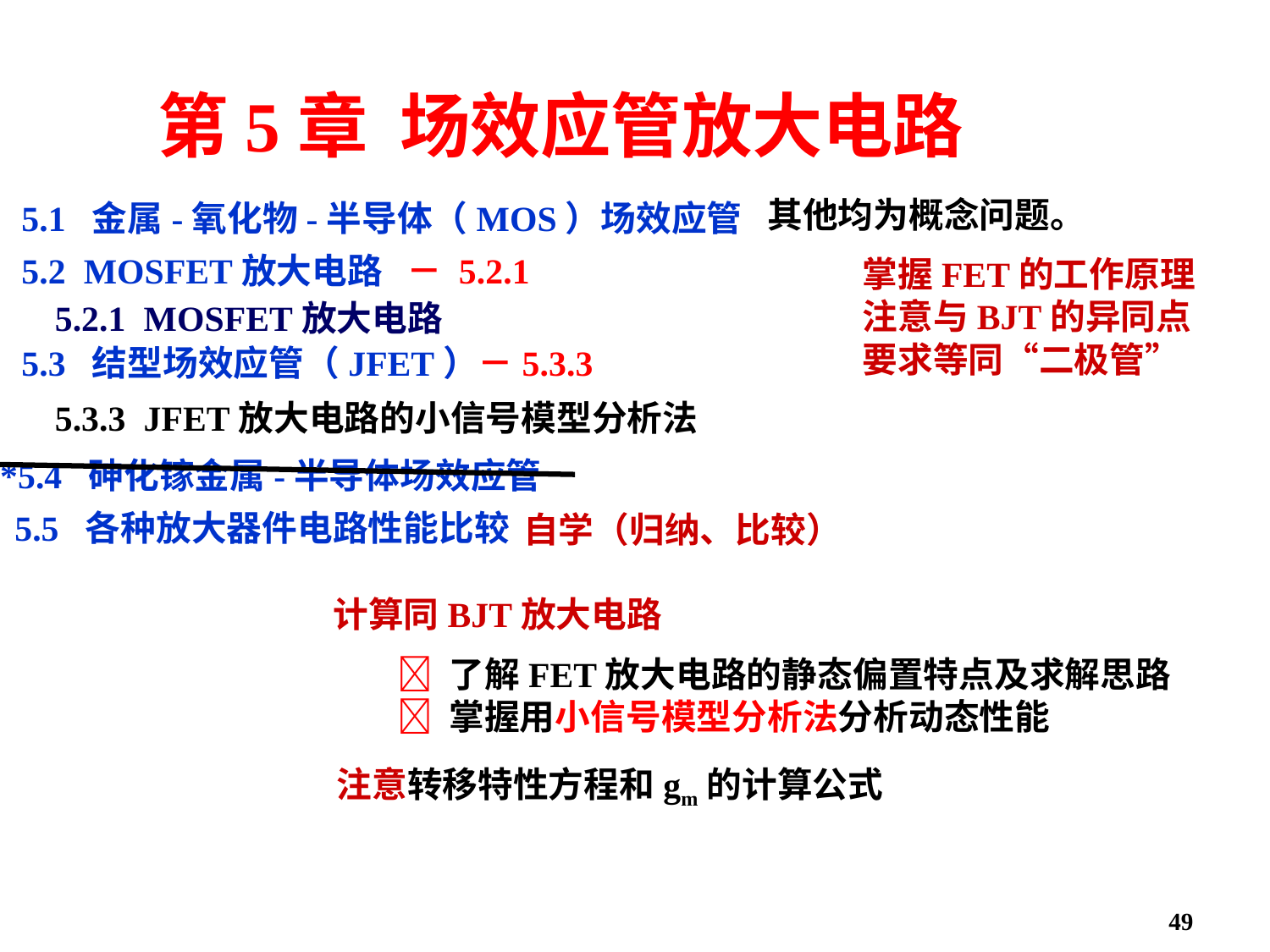

# 第5章  场效应管放大电路
其他均为概念问题。
5.1  金属-氧化物-半导体（MOS）场效应管
掌握FET的工作原理
注意与BJT的异同点
要求等同“二极管”
5.2  MOSFET放大电路   － 5.2.1
5.2.1  MOSFET放大电路
5.3  结型场效应管（JFET）－5.3.3
5.3.3  JFET放大电路的小信号模型分析法
*5.4  砷化镓金属-半导体场效应管

自学（归纳、比较）
5.5  各种放大器件电路性能比较
计算同BJT放大电路
• 了解FET放大电路的静态偏置特点及求解思路
• 掌握用小信号模型分析法分析动态性能
注意转移特性方程和gm的计算公式
49